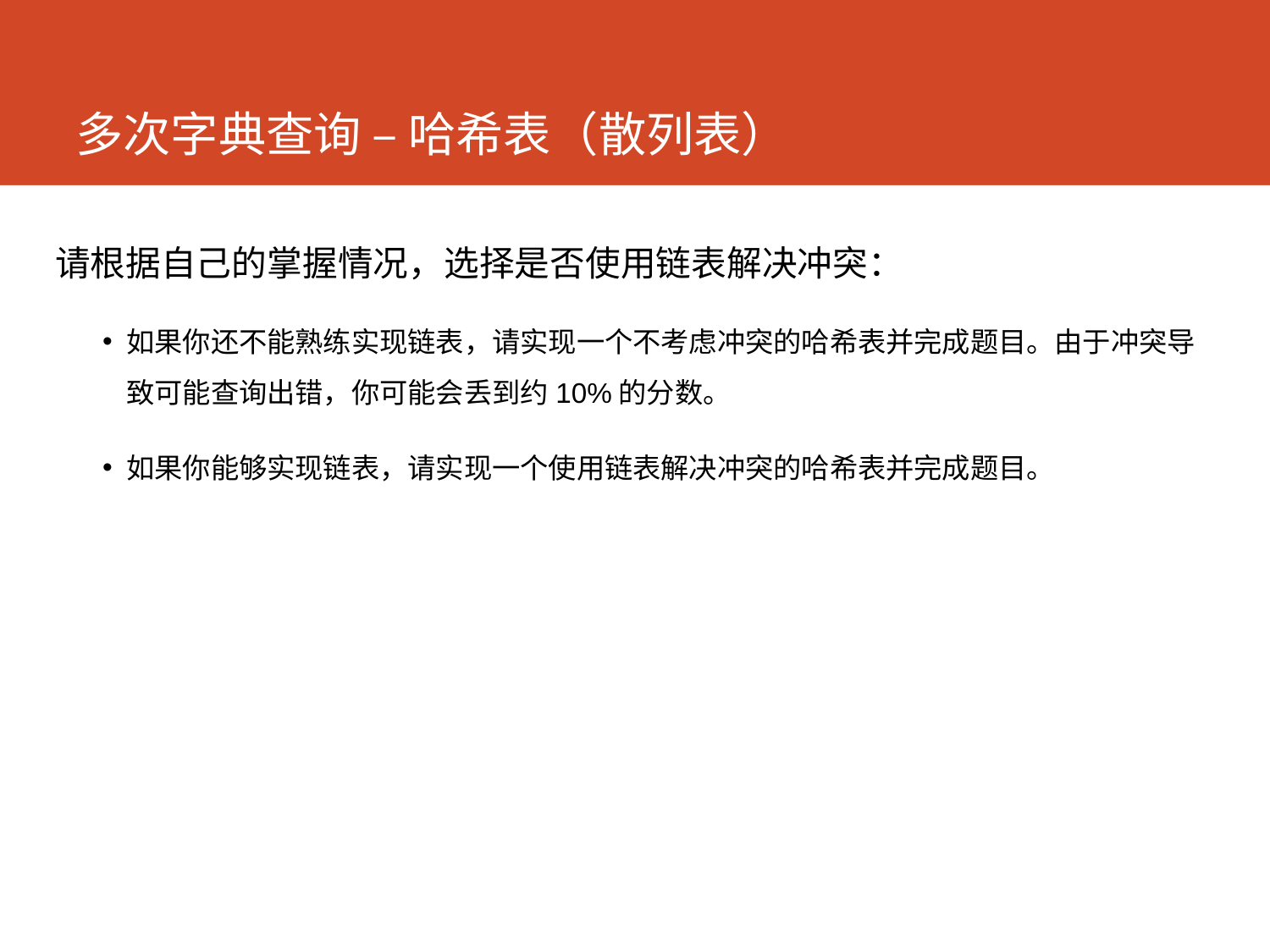

# 多次字典查询 – 哈希表（散列表）
请根据自己的掌握情况，选择是否使用链表解决冲突：
如果你还不能熟练实现链表，请实现一个不考虑冲突的哈希表并完成题目。由于冲突导致可能查询出错，你可能会丢到约10%的分数。
如果你能够实现链表，请实现一个使用链表解决冲突的哈希表并完成题目。